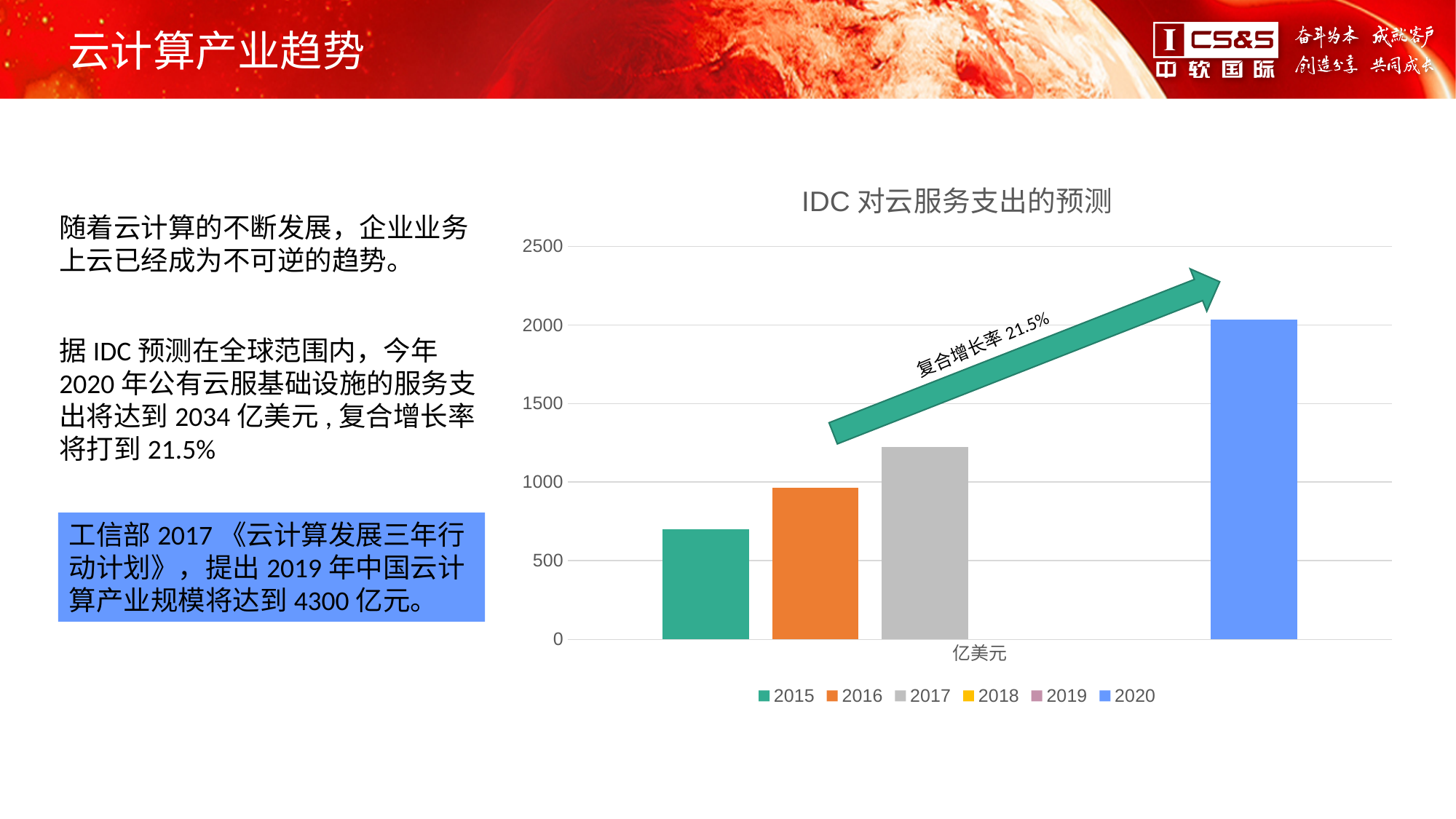

# 云计算产业趋势

### Chart: IDC对云服务支出的预测

| Category | 2015 | 2016 | 2017 | 2018 | 2019 | 2020 |
|---|---|---|---|---|---|---|
| 亿美元 | 700.0 | 965.0 | 1225.0 | None | None | 2032.0 |
复合增长率21.5%

随着云计算的不断发展，企业业务上云已经成为不可逆的趋势。

据IDC预测在全球范围内，今年2020年公有云服基础设施的服务支出将达到2034亿美元,复合增长率将打到21.5%
工信部2017《云计算发展三年行动计划》，提出2019年中国云计算产业规模将达到4300亿元。